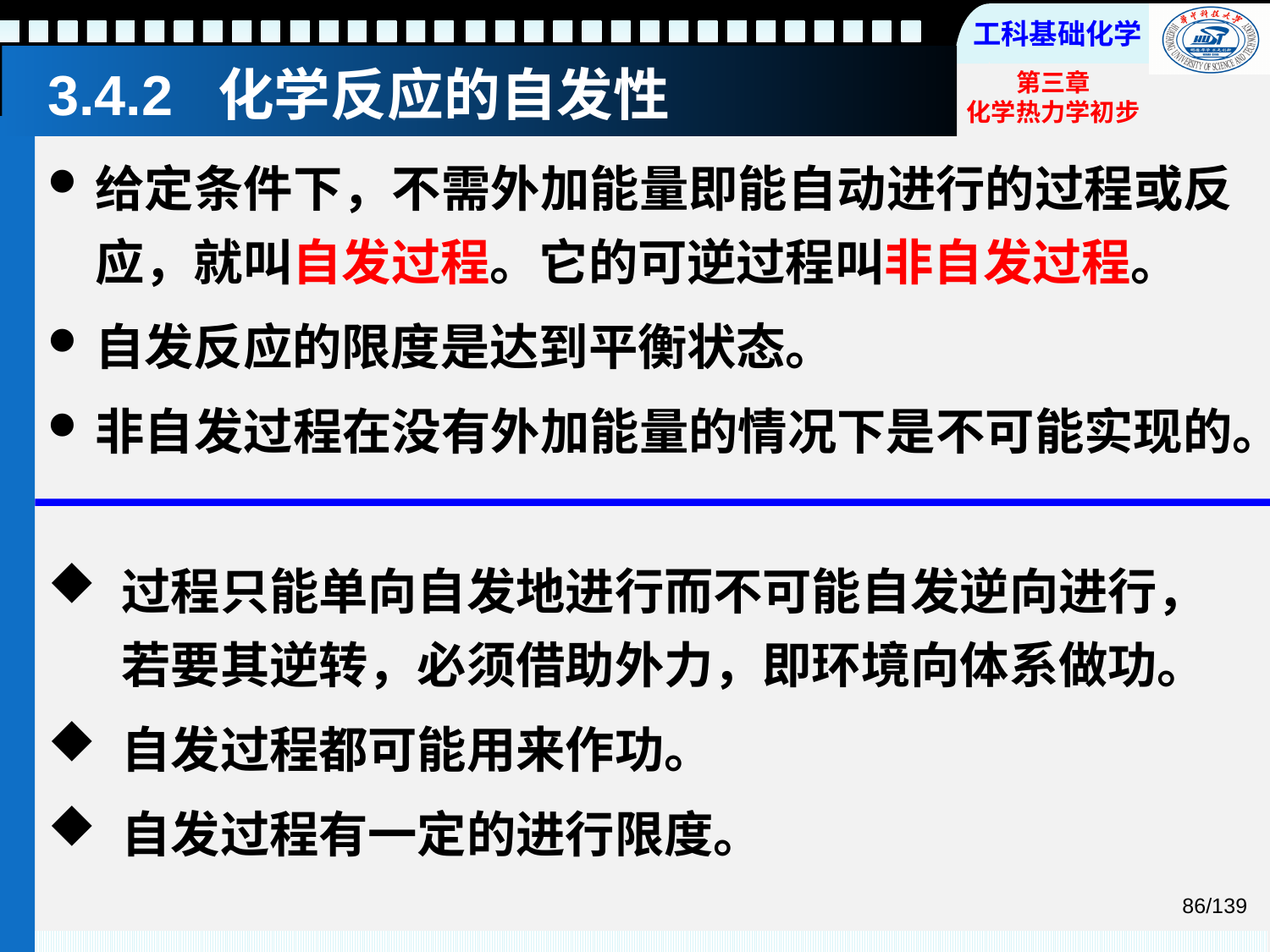

# 3.4.2  化学反应的自发性
给定条件下，不需外加能量即能自动进行的过程或反应，就叫自发过程。它的可逆过程叫非自发过程。
自发反应的限度是达到平衡状态。
非自发过程在没有外加能量的情况下是不可能实现的。

过程只能单向自发地进行而不可能自发逆向进行，若要其逆转，必须借助外力，即环境向体系做功。
自发过程都可能用来作功。
自发过程有一定的进行限度。